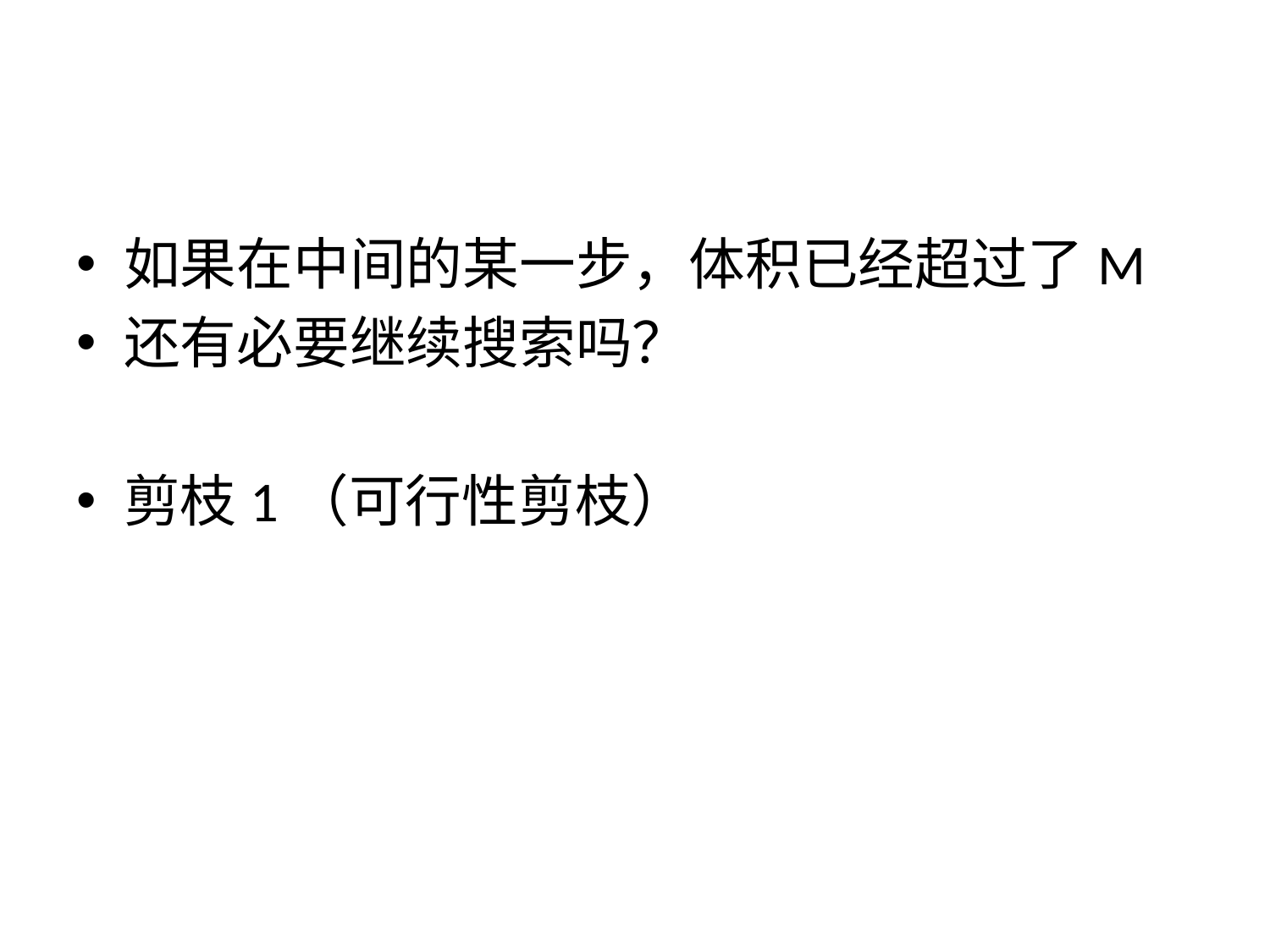

如果在中间的某一步，体积已经超过了M
还有必要继续搜索吗？

剪枝1（可行性剪枝）